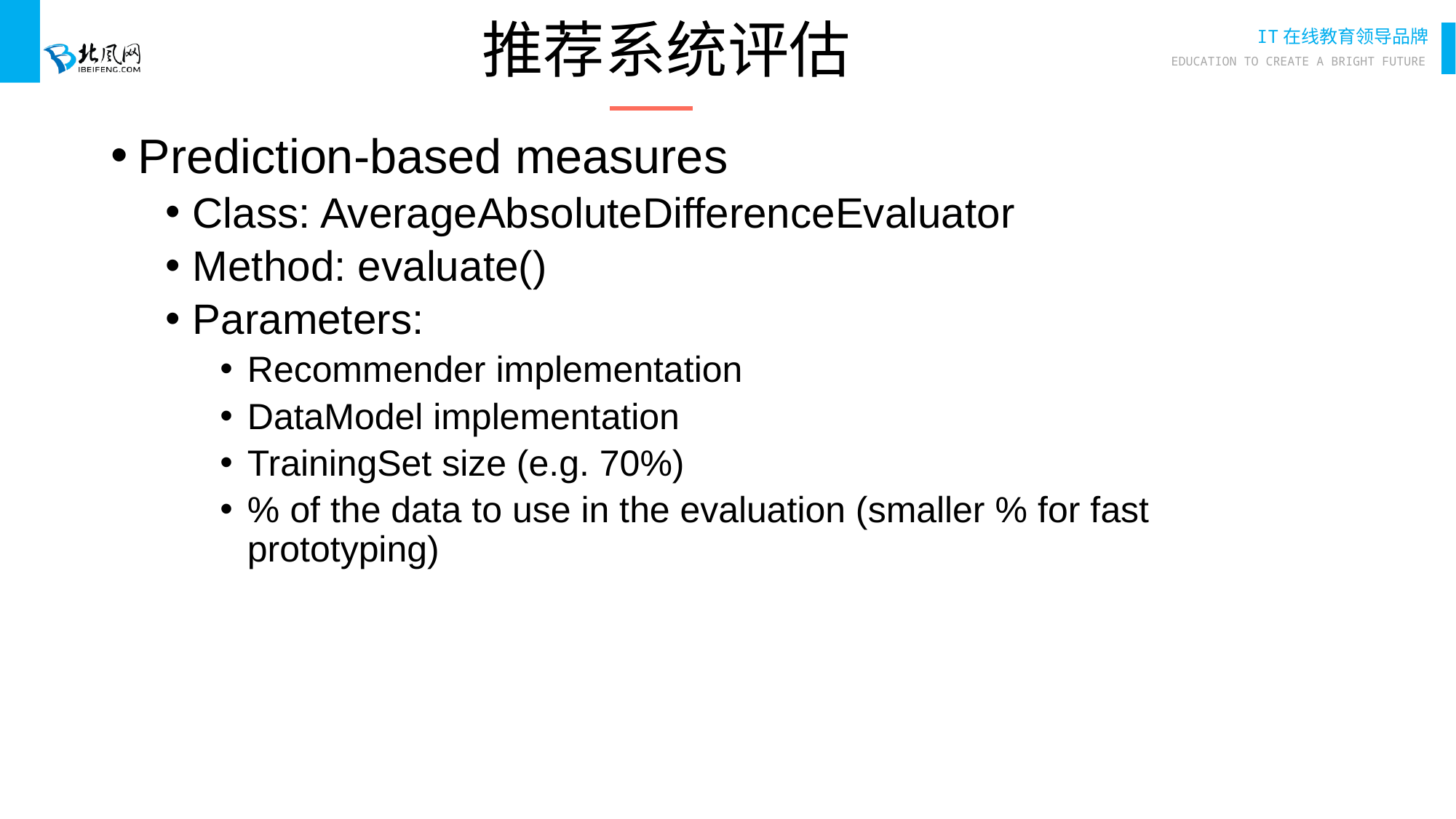

# 推荐系统评估
Prediction-based measures
Class: AverageAbsoluteDifferenceEvaluator
Method: evaluate()
Parameters:
Recommender implementation
DataModel implementation
TrainingSet size (e.g. 70%)
% of the data to use in the evaluation (smaller % for fast prototyping)